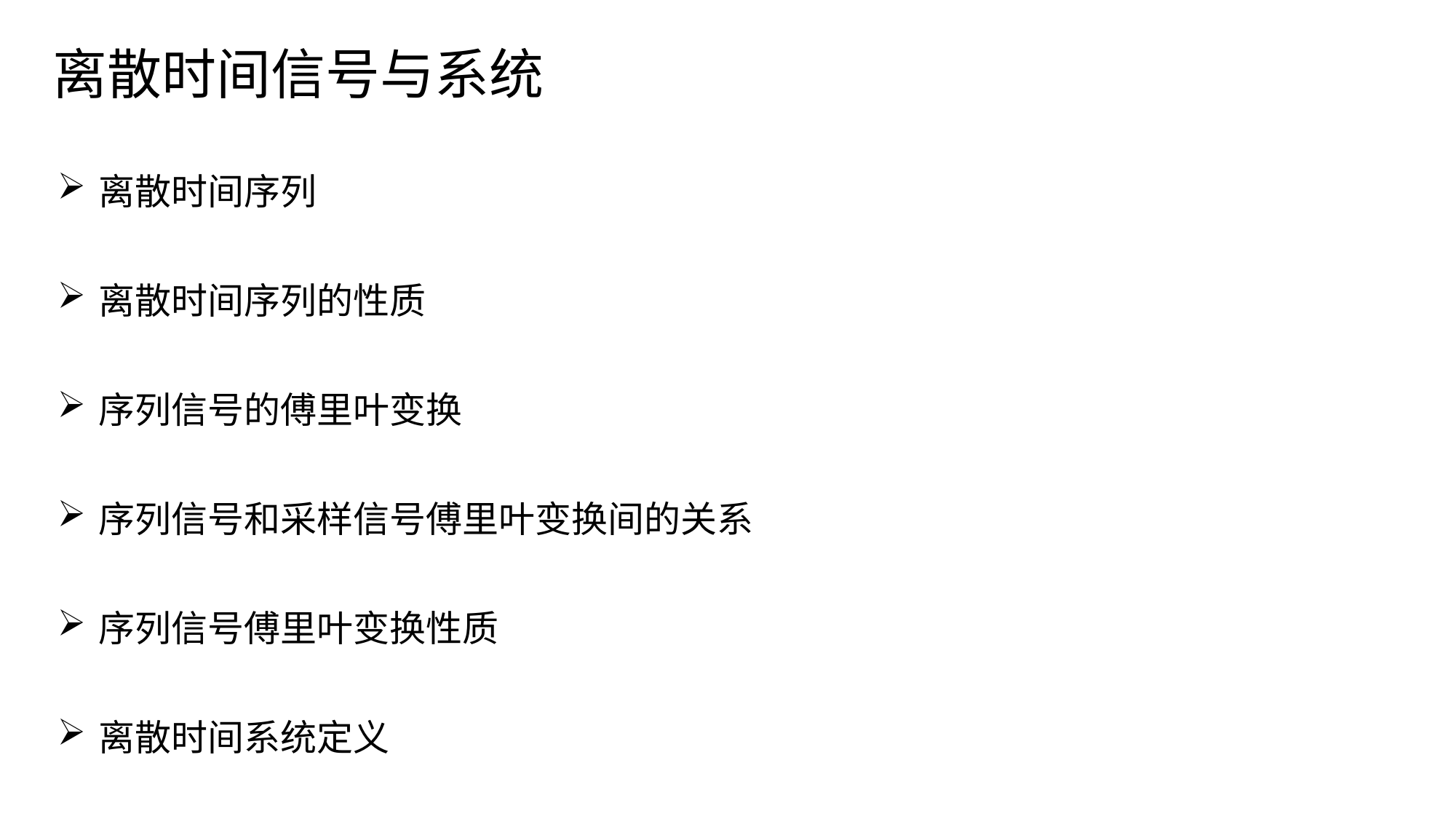

# 离散时间信号与系统
离散时间序列
离散时间序列的性质
序列信号的傅里叶变换
序列信号和采样信号傅里叶变换间的关系
序列信号傅里叶变换性质
离散时间系统定义
5